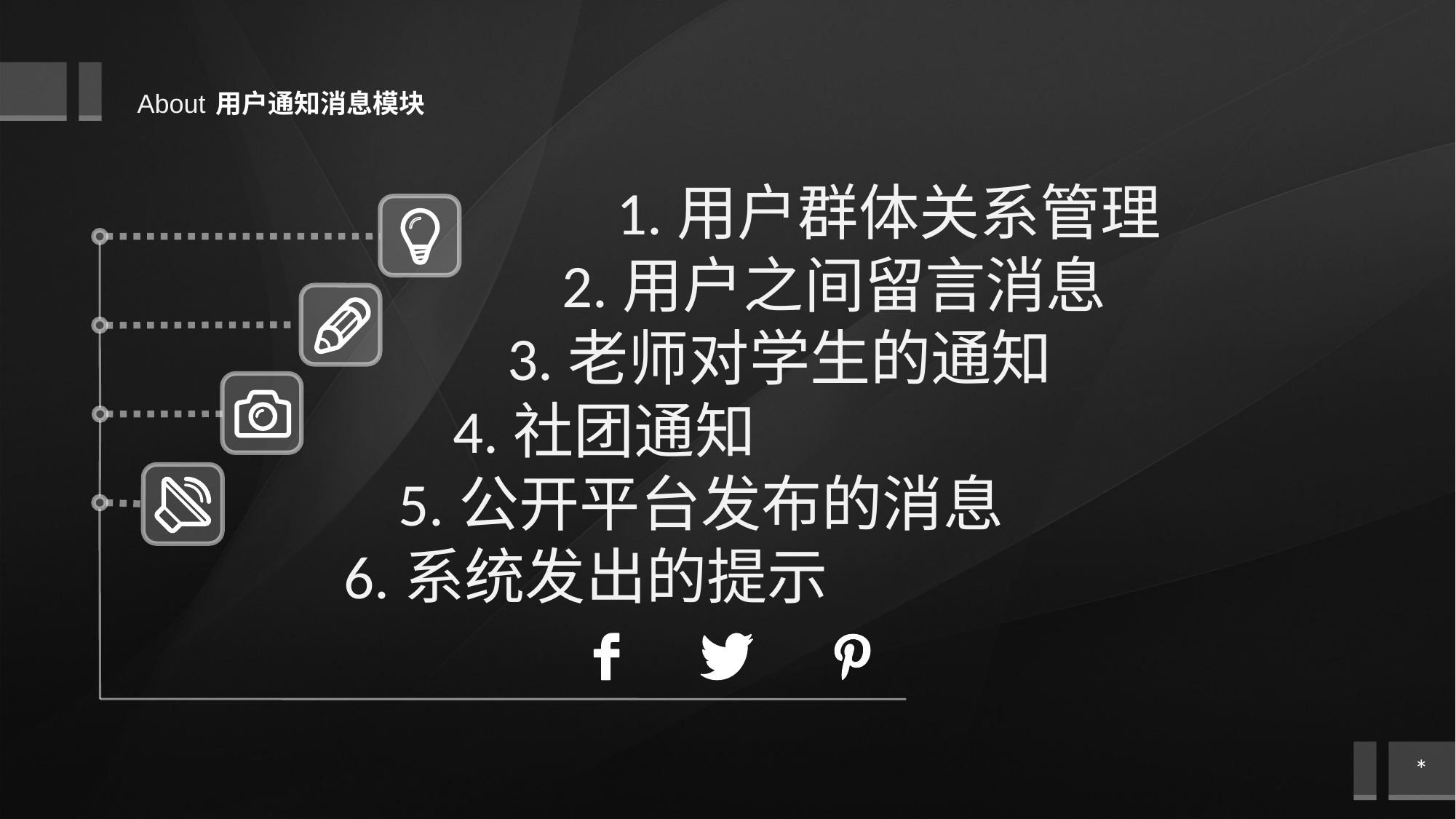

About 用户通知消息模块
                    1.用户群体关系管理
                2.用户之间留言消息
            3.老师对学生的通知
        4.社团通知
    5.公开平台发布的消息
6.系统发出的提示

*